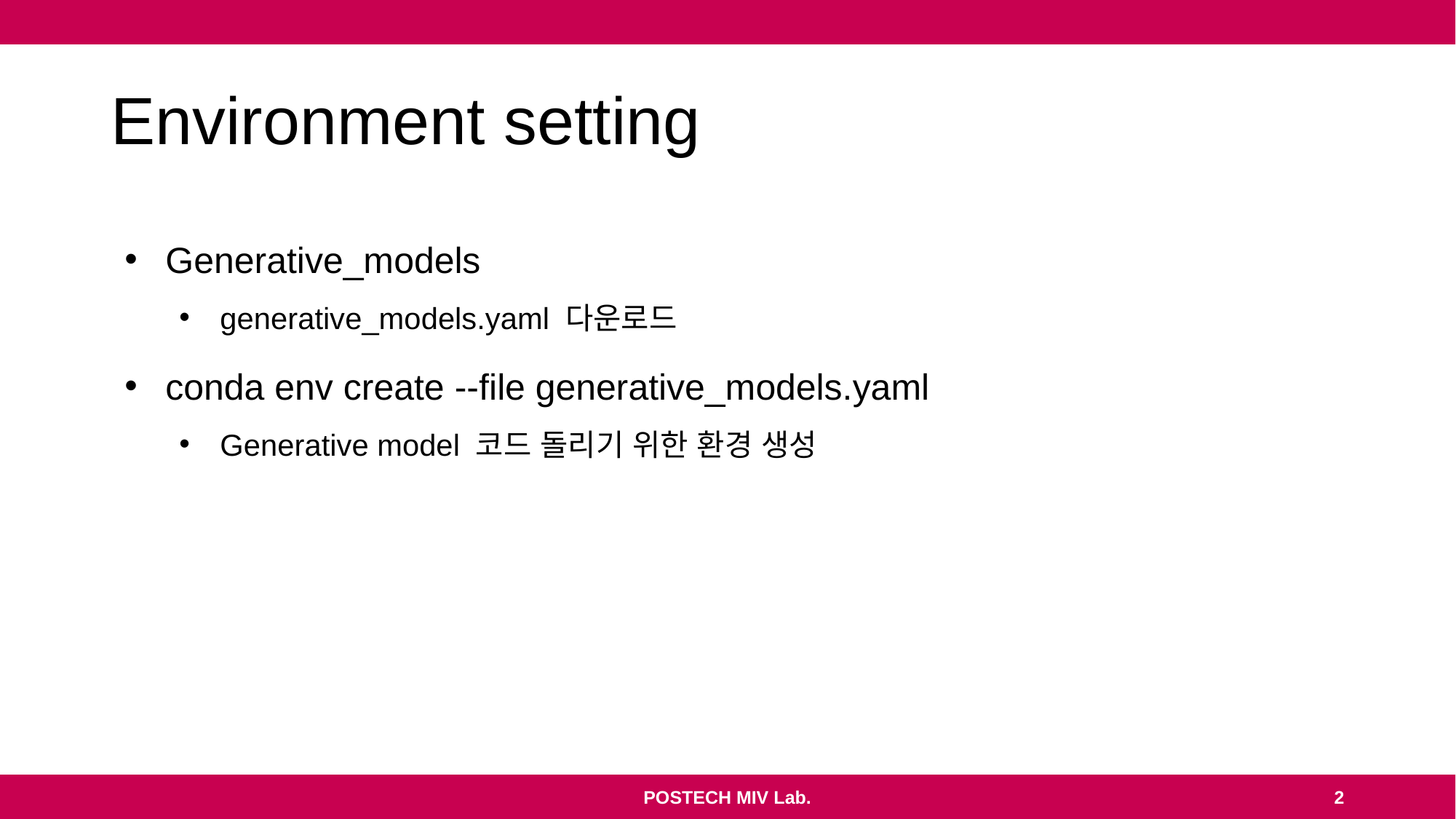

# Environment setting
Generative_models
generative_models.yaml 다운로드
conda env create --file generative_models.yaml
Generative model 코드 돌리기 위한 환경 생성

POSTECH MIV Lab.
2